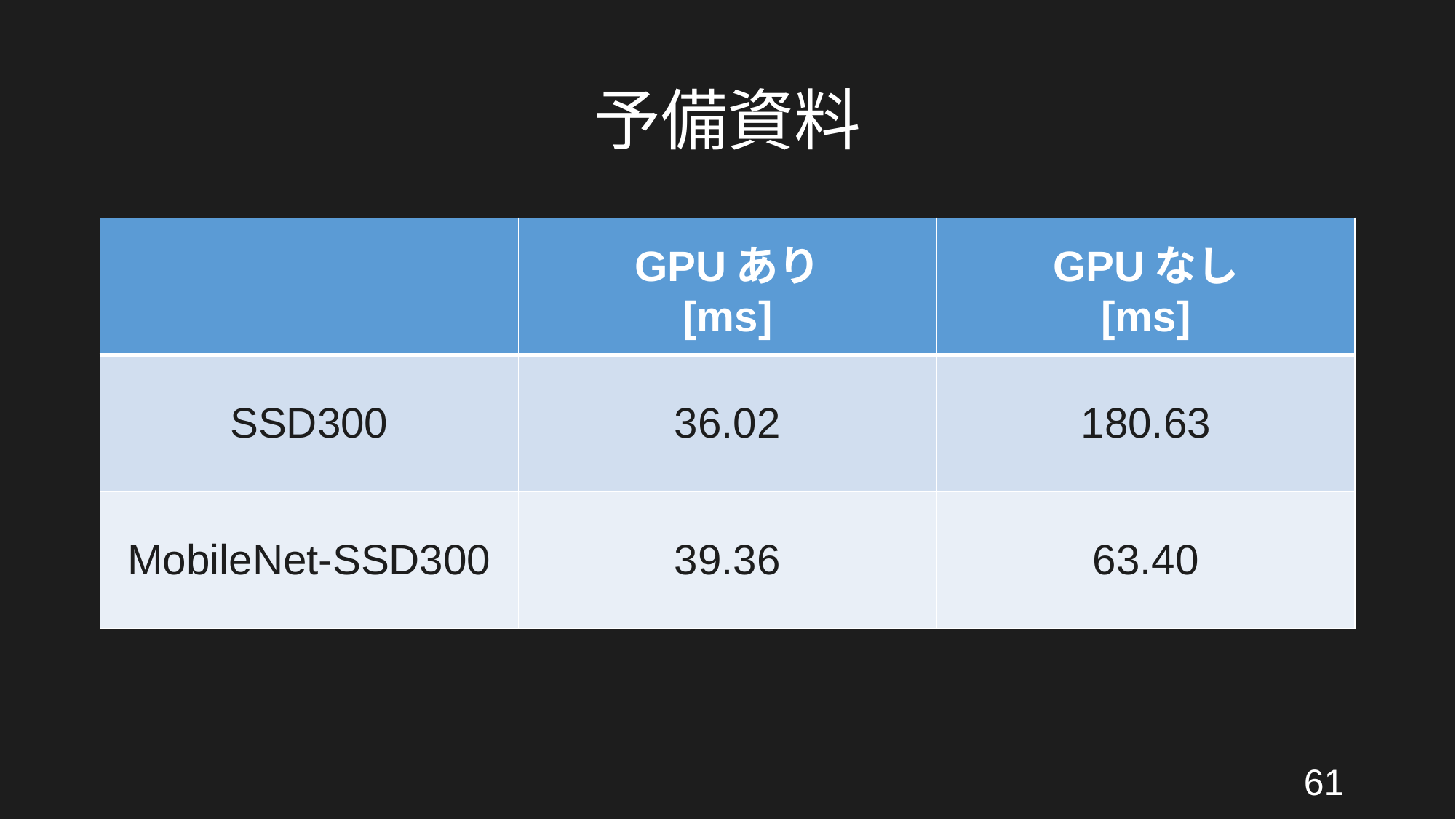

# 予備資料
|  | GPUあり [ms] | GPUなし [ms] |
| --- | --- | --- |
| SSD300 | 36.02 | 180.63 |
| MobileNet-SSD300 | 39.36 | 63.40 |
61